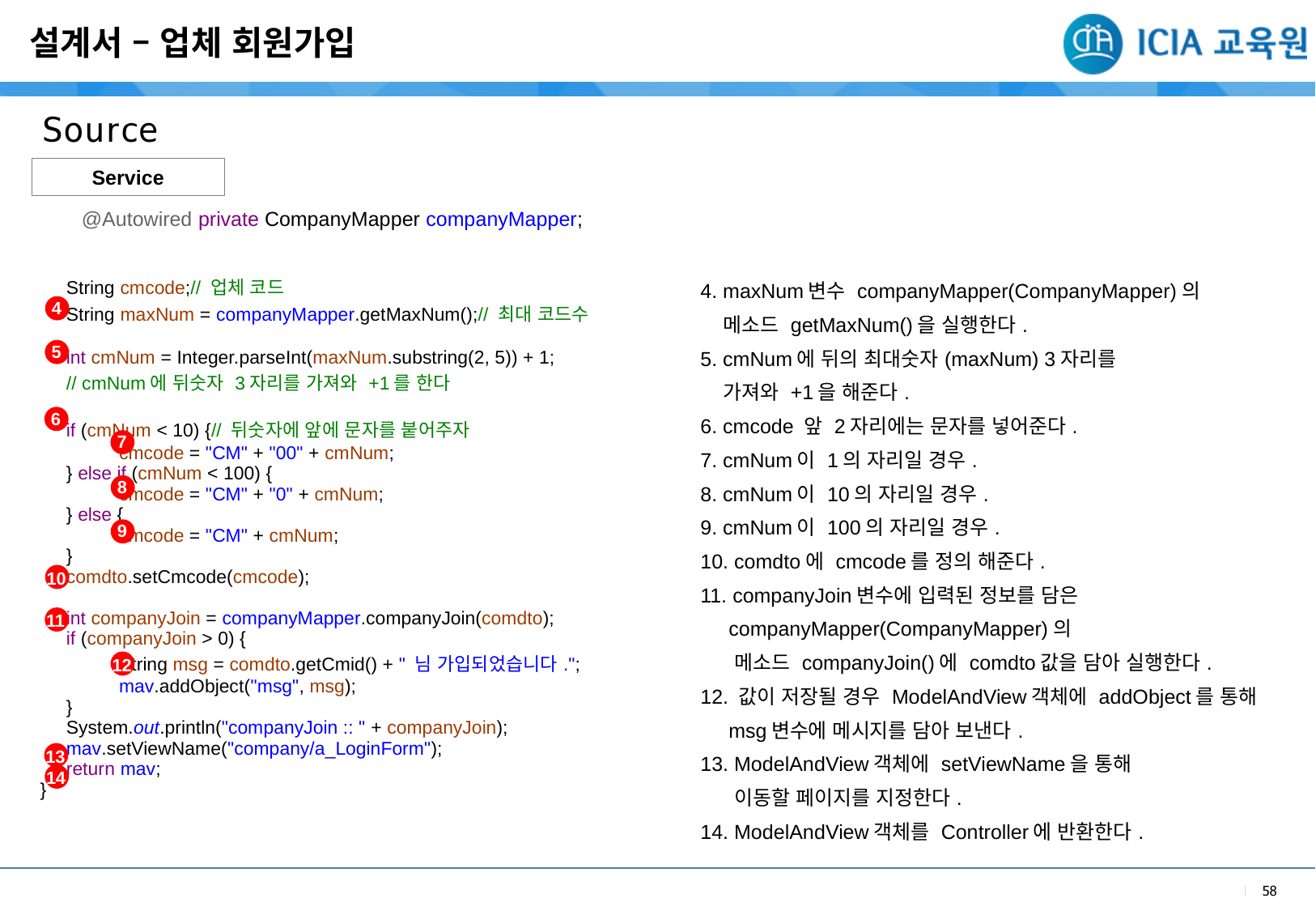

설계서 – 업체 회원가입
Source
Service
@Autowired private CompanyMapper companyMapper;
|  |
| --- |
| 4. maxNum변수 companyMapper(CompanyMapper)의 메소드 getMaxNum()을 실행한다. 5. cmNum에 뒤의 최대숫자(maxNum) 3자리를 가져와 +1을 해준다. 6. cmcode 앞 2자리에는 문자를 넣어준다. 7. cmNum이 1의 자리일 경우. 8. cmNum이 10의 자리일 경우. 9. cmNum이 100의 자리일 경우. 10. comdto에 cmcode를 정의 해준다. 11. companyJoin변수에 입력된 정보를 담은 companyMapper(CompanyMapper)의 메소드 companyJoin()에 comdto값을 담아 실행한다. 12. 값이 저장될 경우 ModelAndView객체에 addObject를 통해 msg변수에 메시지를 담아 보낸다. 13. ModelAndView객체에 setViewName을 통해 이동할 페이지를 지정한다. 14. ModelAndView객체를 Controller에 반환한다. |
|  |
| --- |
| String cmcode;// 업체 코드 String maxNum = companyMapper.getMaxNum();// 최대 코드수 int cmNum = Integer.parseInt(maxNum.substring(2, 5)) + 1; // cmNum에 뒤숫자 3자리를 가져와 +1를 한다 if (cmNum < 10) {// 뒤숫자에 앞에 문자를 붙어주자 cmcode = "CM" + "00" + cmNum; } else if (cmNum < 100) { cmcode = "CM" + "0" + cmNum; } else { cmcode = "CM" + cmNum; } comdto.setCmcode(cmcode); int companyJoin = companyMapper.companyJoin(comdto); if (companyJoin > 0) { String msg = comdto.getCmid() + " 님 가입되었습니다."; mav.addObject("msg", msg); } System.out.println("companyJoin :: " + companyJoin); mav.setViewName("company/a\_LoginForm"); return mav; } |
|  |
4

5

6

7

8

9

10

11

12

13

141